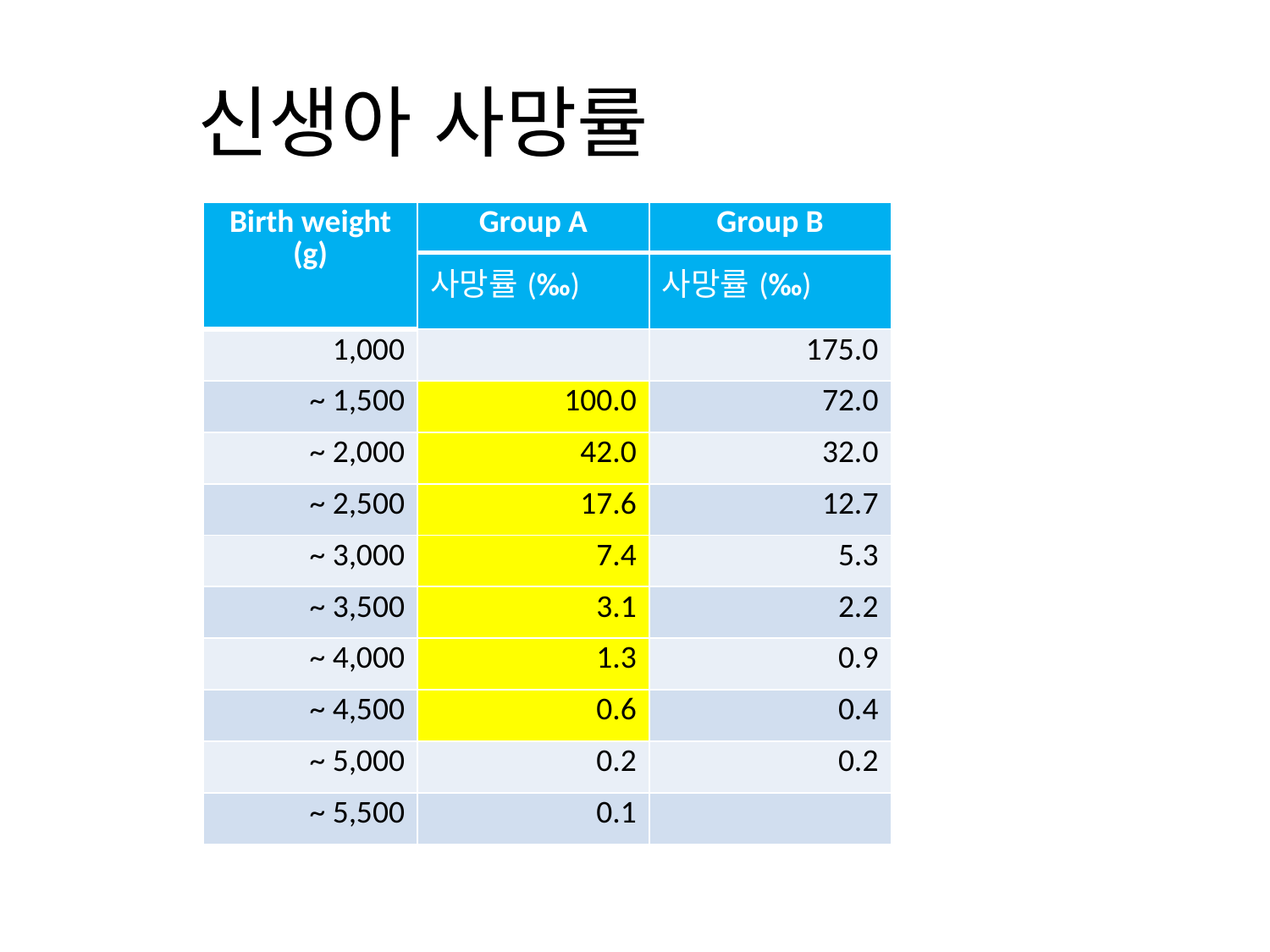

# 신생아 사망률
| Birth weight (g) | Group A | Group B |
| --- | --- | --- |
|  | 사망률(‰) | 사망률(‰) |
| 1,000 |  | 175.0 |
| ~ 1,500 | 100.0 | 72.0 |
| ~ 2,000 | 42.0 | 32.0 |
| ~ 2,500 | 17.6 | 12.7 |
| ~ 3,000 | 7.4 | 5.3 |
| ~ 3,500 | 3.1 | 2.2 |
| ~ 4,000 | 1.3 | 0.9 |
| ~ 4,500 | 0.6 | 0.4 |
| ~ 5,000 | 0.2 | 0.2 |
| ~ 5,500 | 0.1 |  |